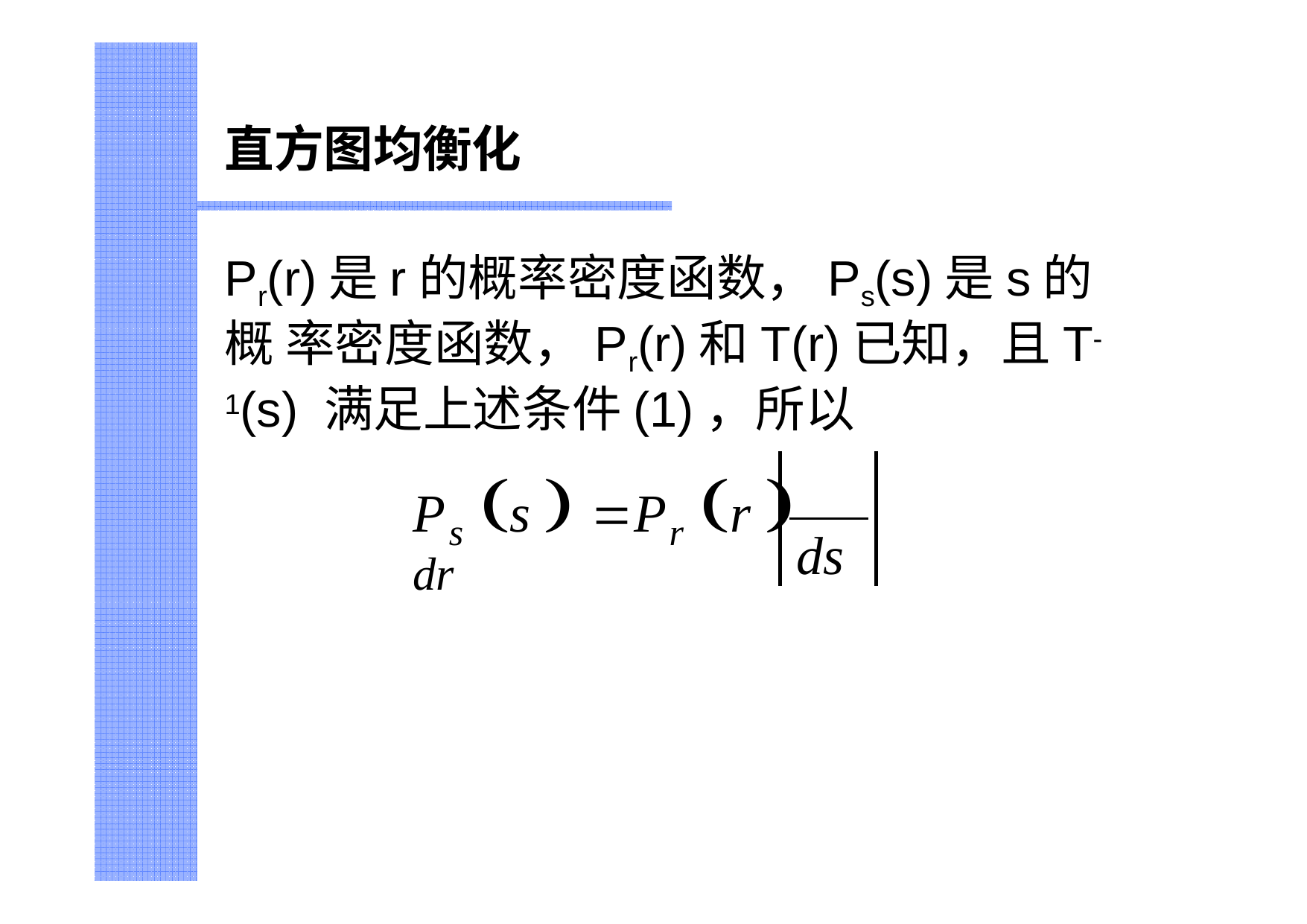

直方图均衡化

Pr(r)是r的概率密度函数，Ps(s)是s的概 率密度函数，Pr(r)和T(r)已知，且T-1(s) 满足上述条件(1)，所以

P	(s ) =	P	(r ) dr
s	r

ds